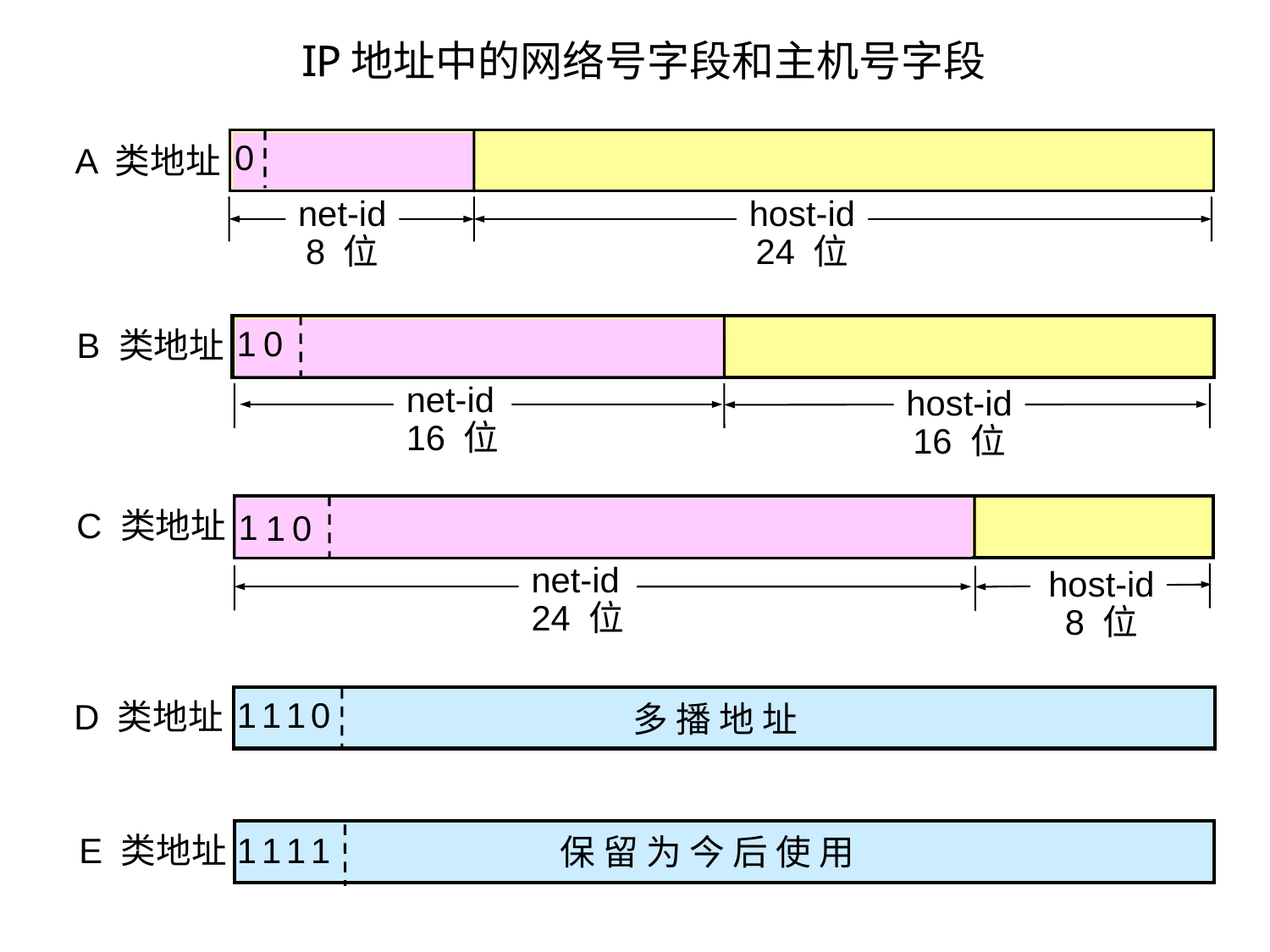

# IP地址中的网络号字段和主机号字段
0

A 类地址

net-id
8 位
host-id
24 位

1
0

B 类地址

net-id
16 位
host-id
16 位

C 类地址

1
1
0
net-id
24 位
host-id
8 位

1 1 1 0

D 类地址
多 播 地 址

1 1 1 1
E 类地址
保 留 为 今 后 使 用